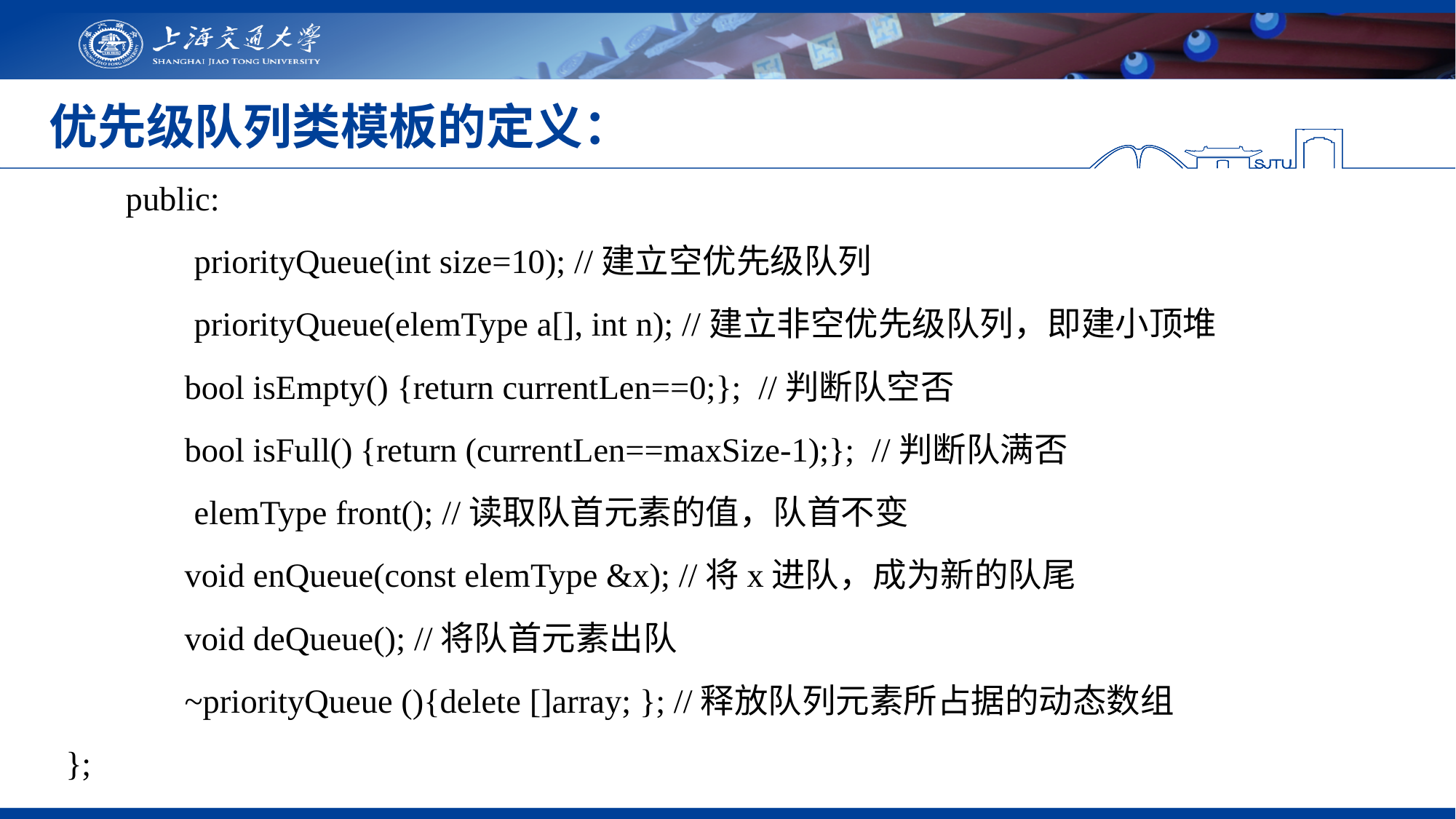

# 优先级队列类模板的定义：
       public:
               priorityQueue(int size=10); //建立空优先级队列
               priorityQueue(elemType a[], int n); //建立非空优先级队列，即建小顶堆
        	  bool isEmpty() {return currentLen==0;};  //判断队空否
        	  bool isFull() {return (currentLen==maxSize-1);};  //判断队满否
               elemType front(); //读取队首元素的值，队首不变
        	  void enQueue(const elemType &x); //将x进队，成为新的队尾
        	  void deQueue(); //将队首元素出队
        	  ~priorityQueue (){delete []array; }; //释放队列元素所占据的动态数组
};